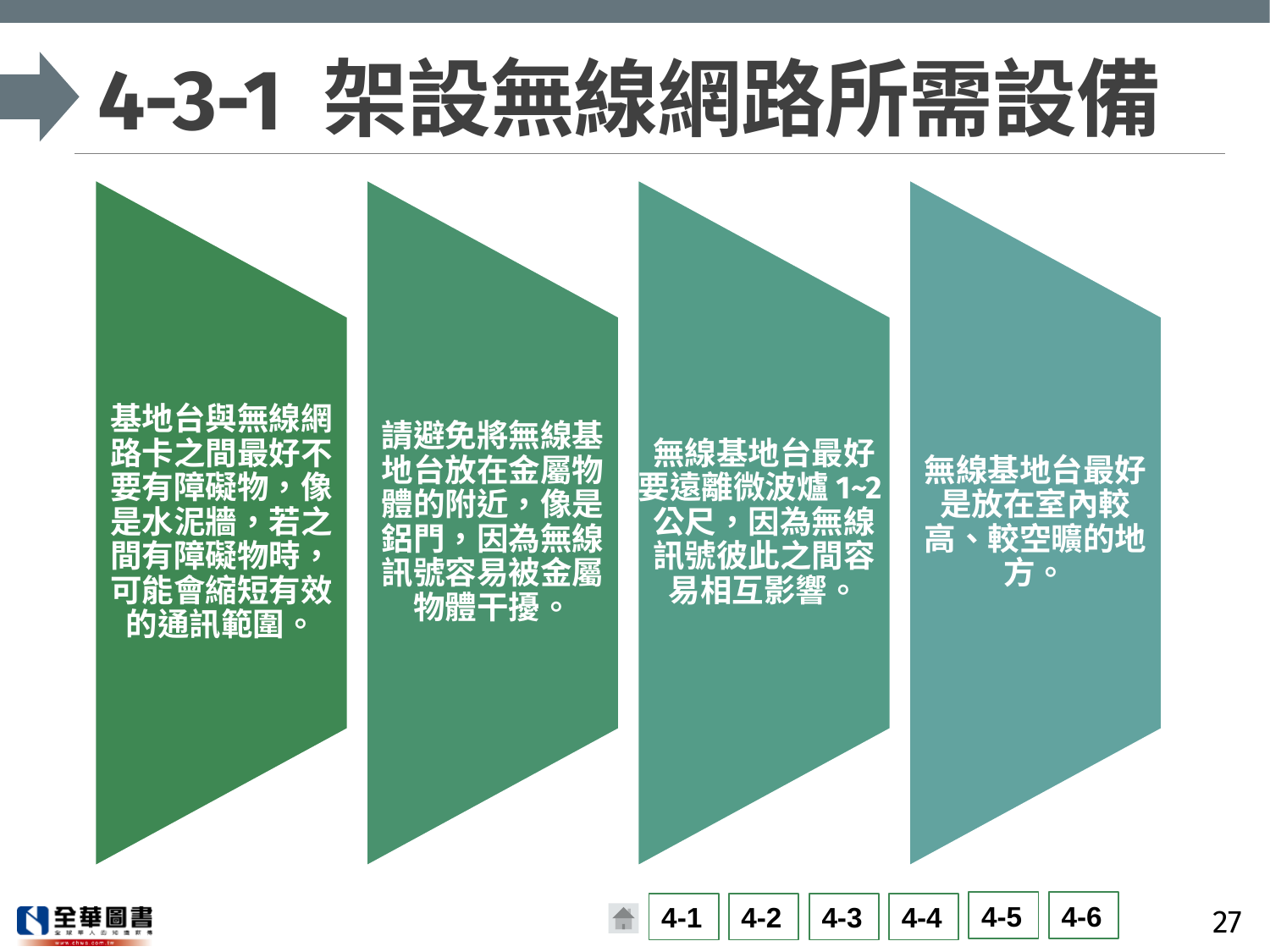

# 4-3-1 架設無線網路所需設備
基地台與無線網路卡之間最好不要有障礙物，像是水泥牆，若之間有障礙物時，可能會縮短有效的通訊範圍。
請避免將無線基地台放在金屬物體的附近，像是鋁門，因為無線訊號容易被金屬物體干擾。
無線基地台最好要遠離微波爐1~2公尺，因為無線訊號彼此之間容易相互影響。
無線基地台最好是放在室內較高、較空曠的地方。
27